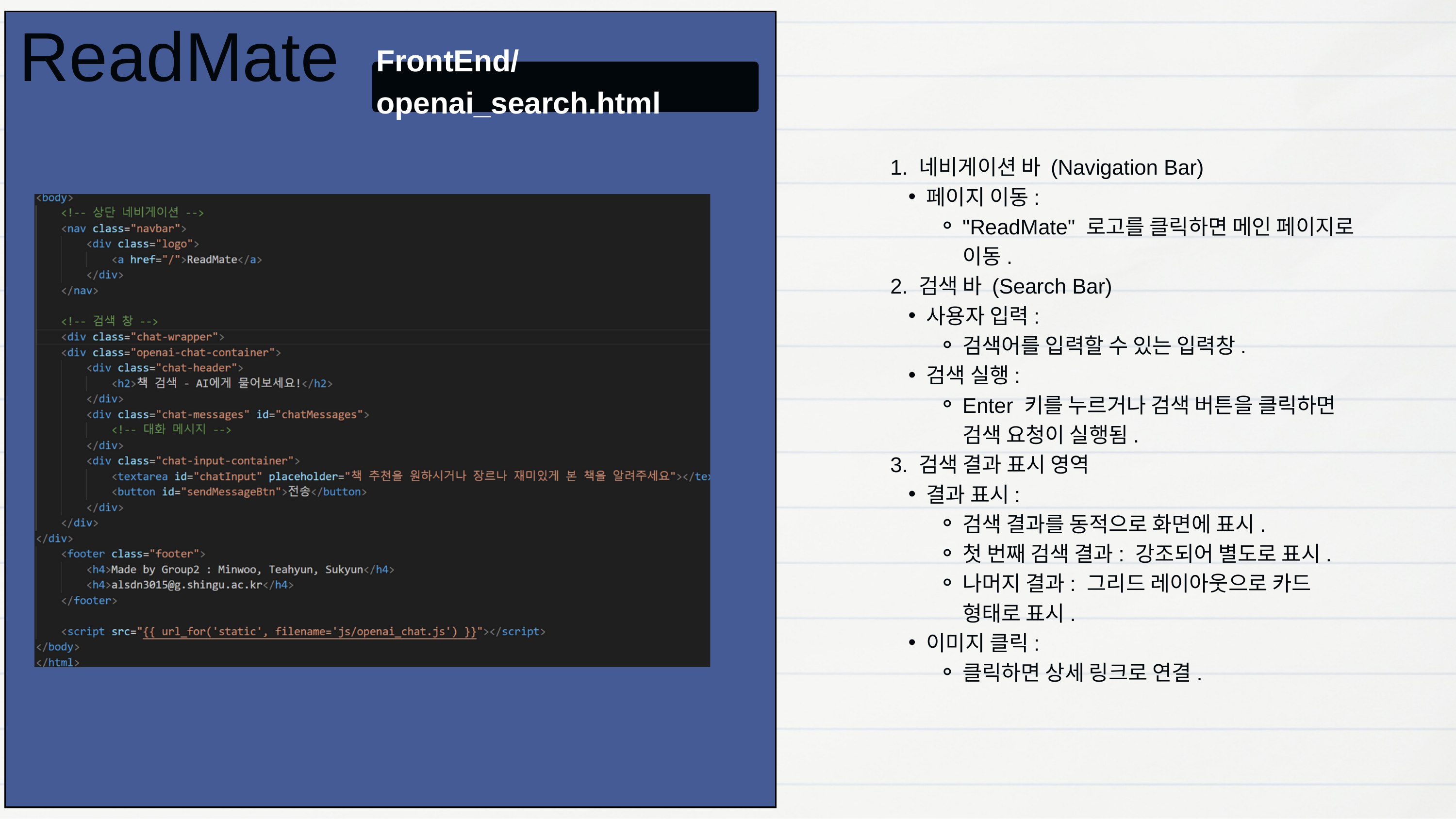

ReadMate

FrontEnd/openai_search.html
1. 네비게이션 바 (Navigation Bar)
페이지 이동:
"ReadMate" 로고를 클릭하면 메인 페이지로 이동.
2. 검색 바 (Search Bar)
사용자 입력:
검색어를 입력할 수 있는 입력창.
검색 실행:
Enter 키를 누르거나 검색 버튼을 클릭하면 검색 요청이 실행됨.
3. 검색 결과 표시 영역
결과 표시:
검색 결과를 동적으로 화면에 표시.
첫 번째 검색 결과: 강조되어 별도로 표시.
나머지 결과: 그리드 레이아웃으로 카드 형태로 표시.
이미지 클릭:
클릭하면 상세 링크로 연결.